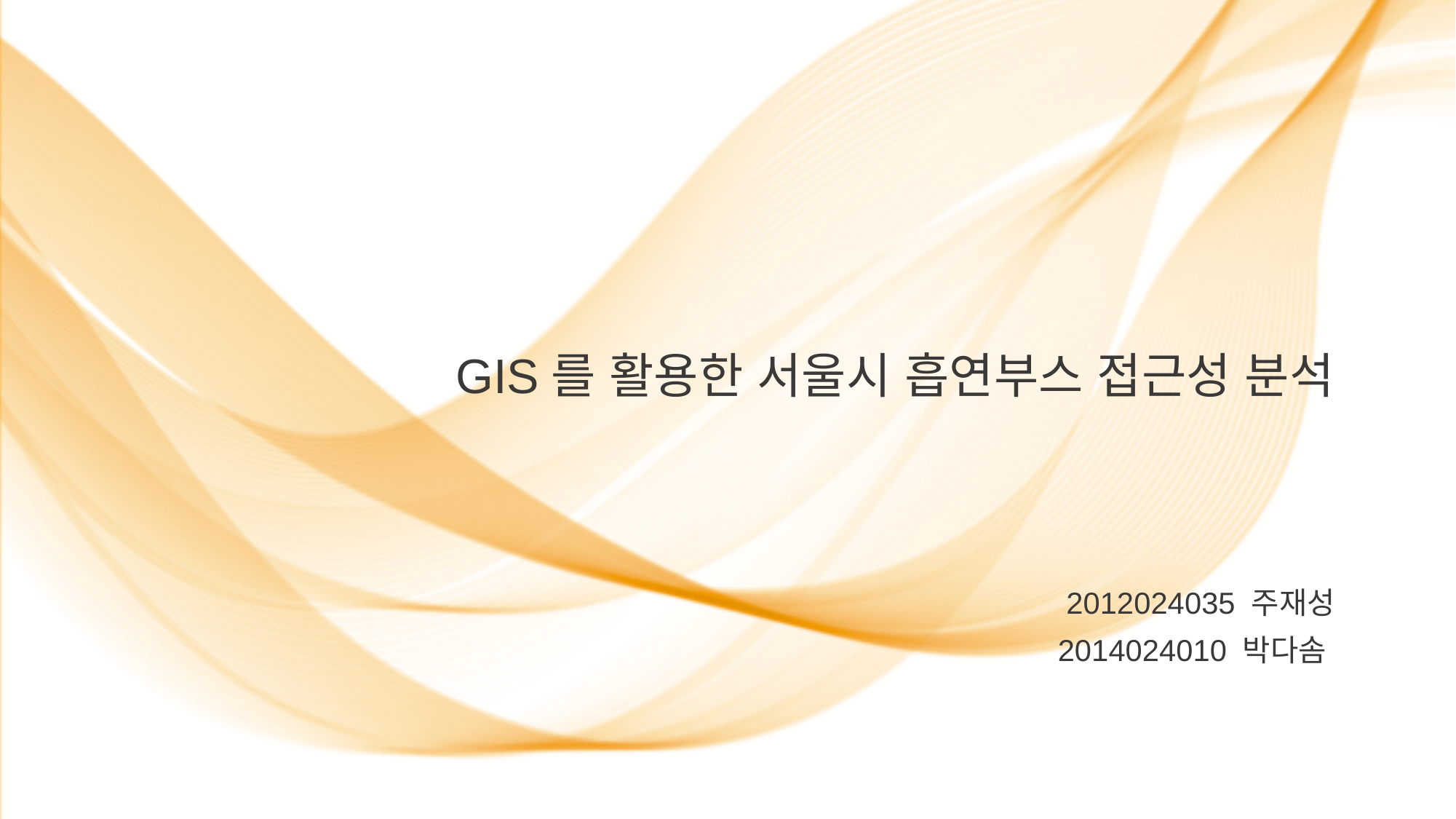

# GIS를 활용한 서울시 흡연부스 접근성 분석
2012024035 주재성
2014024010 박다솜